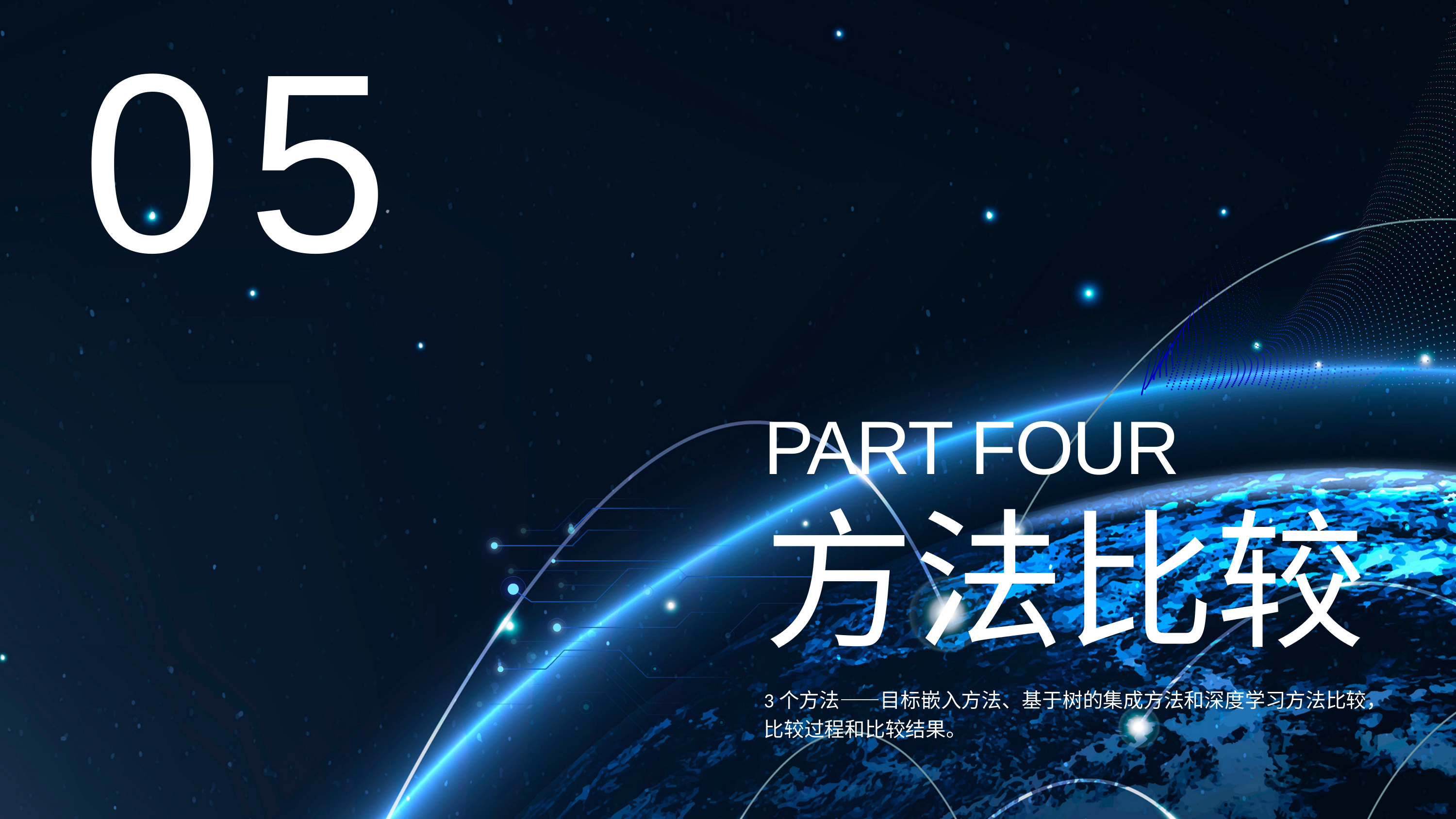

05
PART FOUR

方法比较
3个方法——目标嵌入方法、基于树的集成方法和深度学习方法比较，比较过程和比较结果。